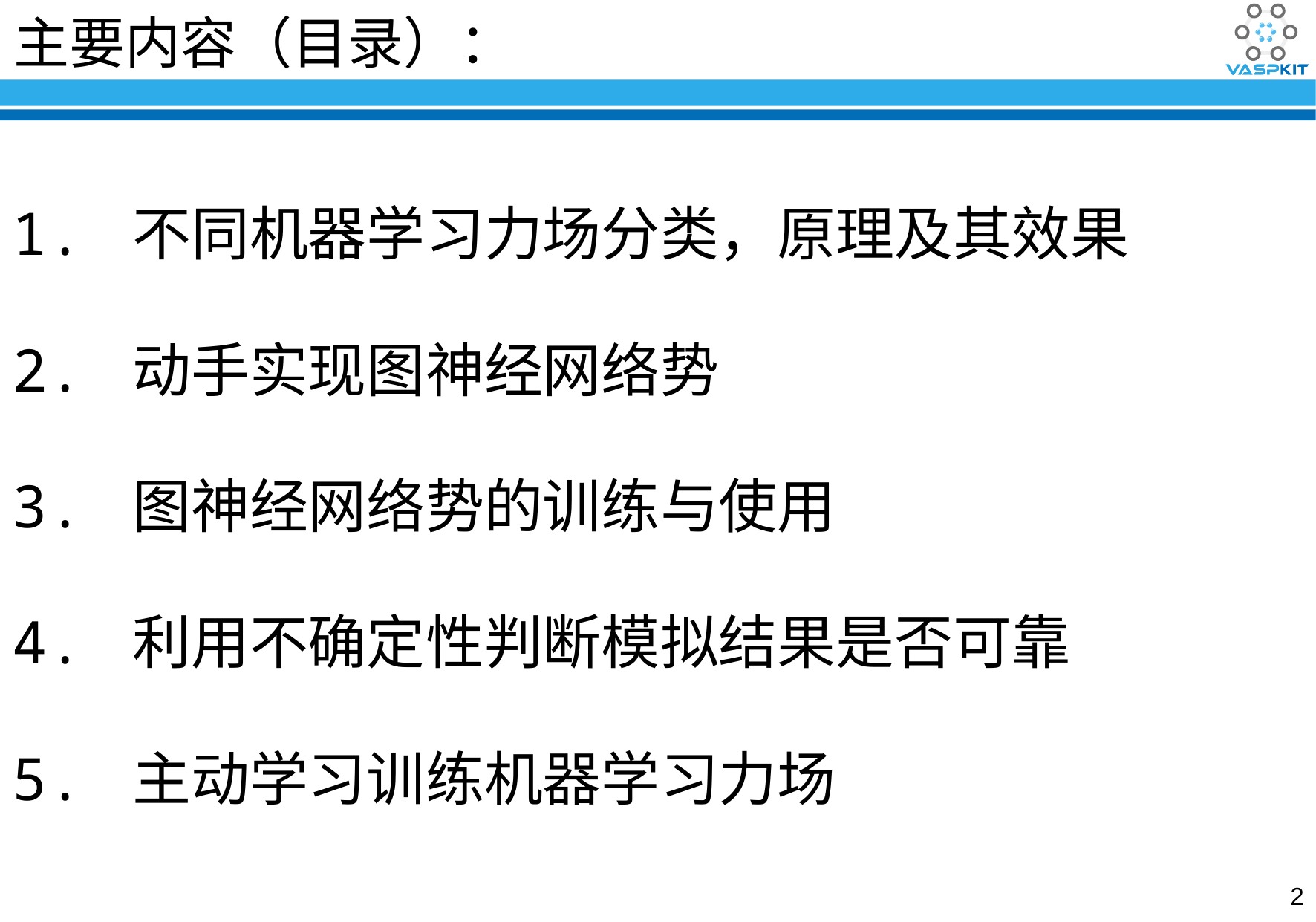

主要内容（目录）：
1. 不同机器学习力场分类，原理及其效果
2. 动手实现图神经网络势
3. 图神经网络势的训练与使用
4. 利用不确定性判断模拟结果是否可靠
5. 主动学习训练机器学习力场
2